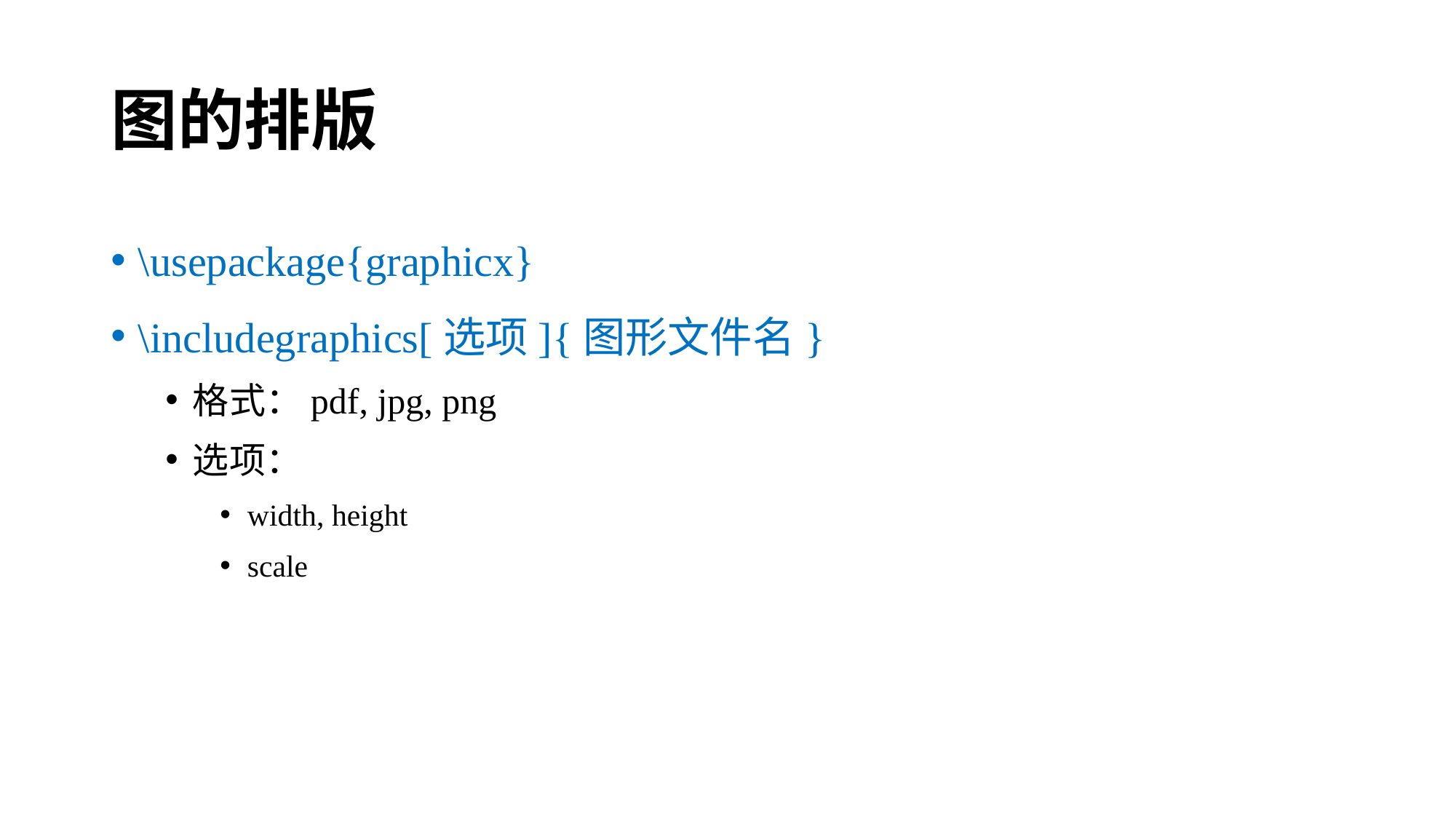

# 图的排版
\usepackage{graphicx}
\includegraphics[选项]{图形文件名}
格式：pdf, jpg, png
选项：
width, height
scale